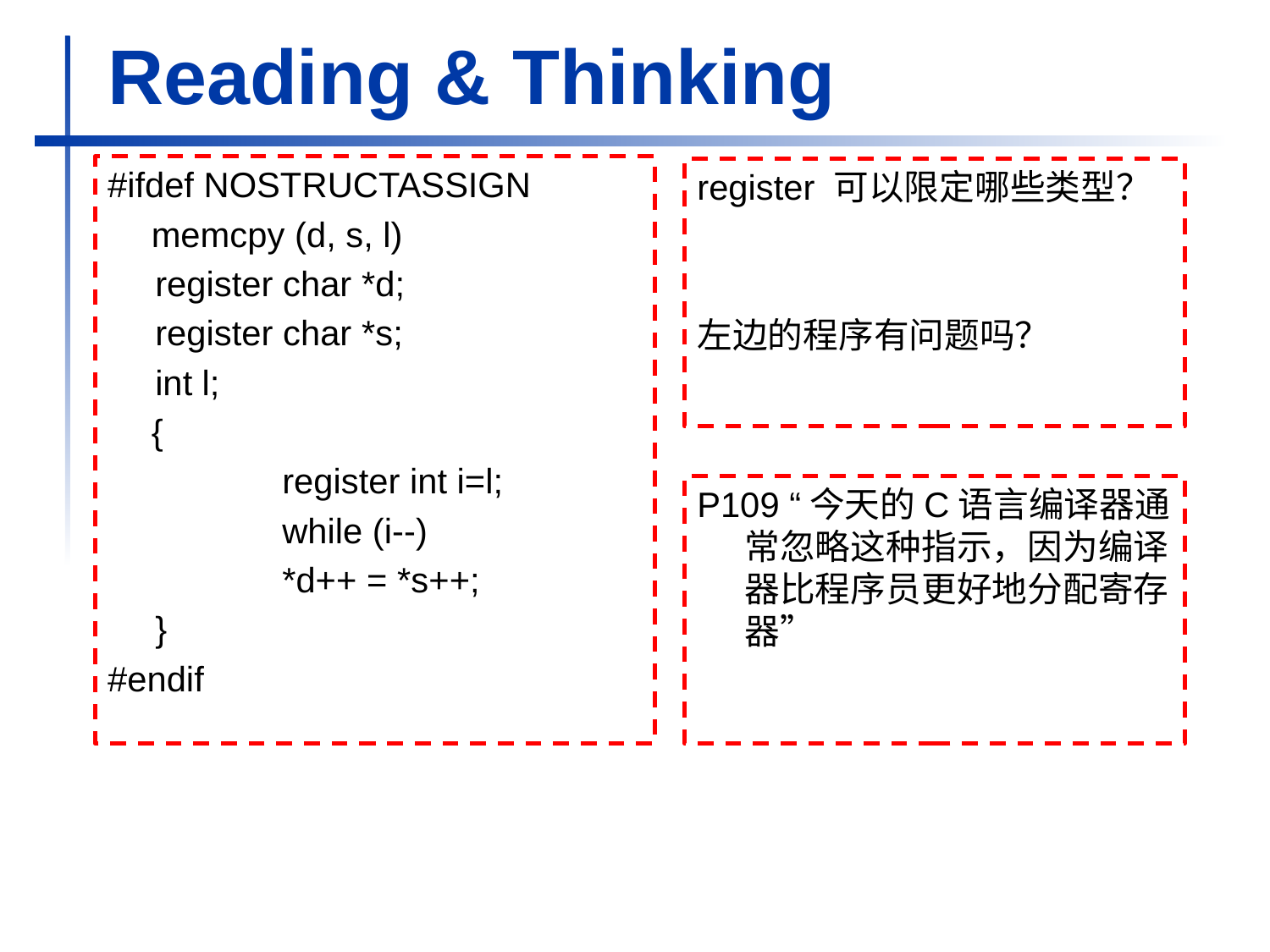

# Reading & Thinking
#ifdef NOSTRUCTASSIGN
　memcpy (d, s, l)
   	register char *d;
   	register char *s;
	int l;
　{
    		register int i=l;
　　 	while (i--)
　　      	*d++ = *s++;
	}
#endif

register 可以限定哪些类型？

左边的程序有问题吗？

P109 “今天的C语言编译器通常忽略这种指示，因为编译器比程序员更好地分配寄存器”